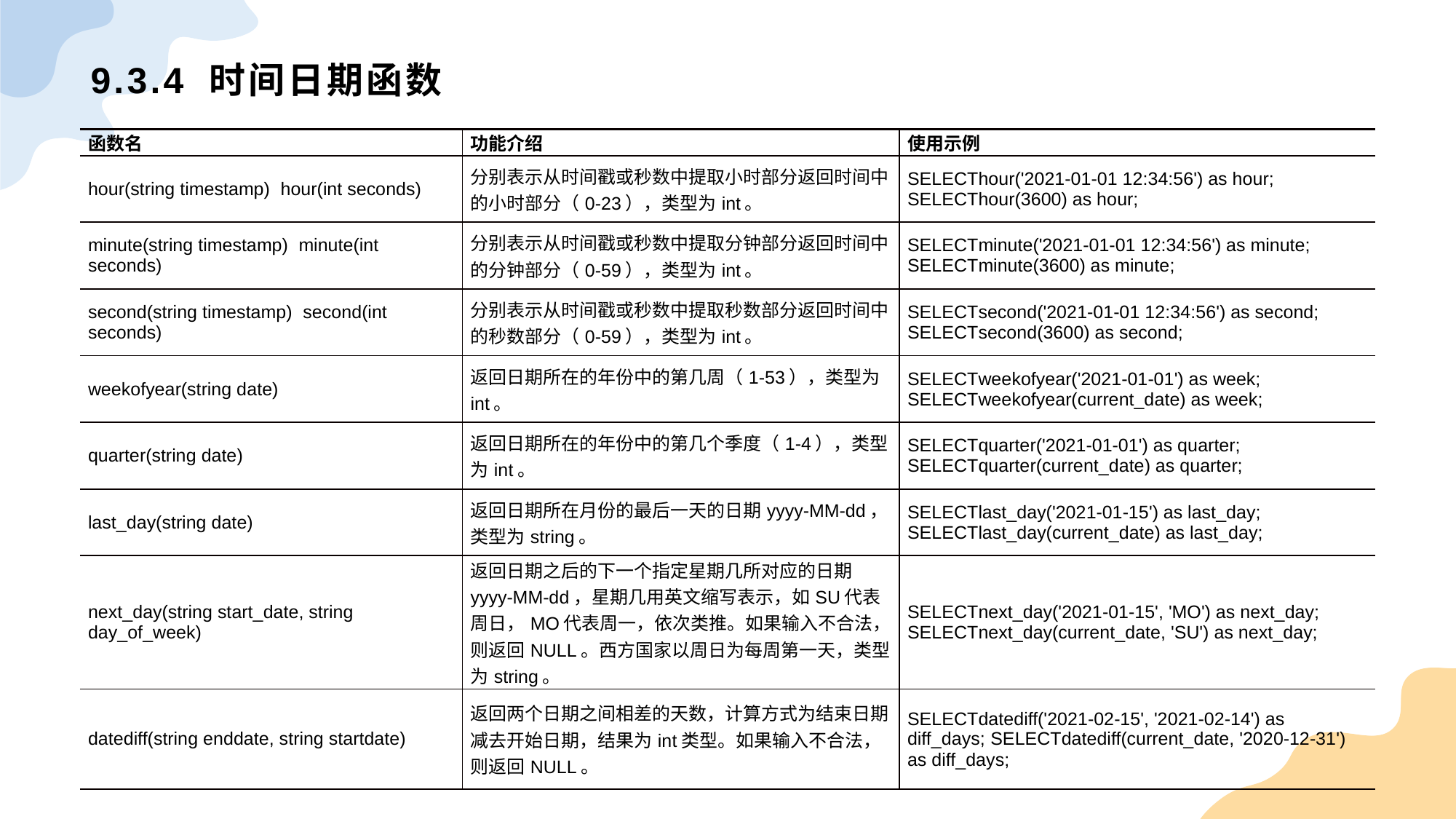

# 9.3.4 时间日期函数
| 函数名 | 功能介绍 | 使用示例 |
| --- | --- | --- |
| hour(string timestamp) hour(int seconds) | 分别表示从时间戳或秒数中提取小时部分返回时间中的小时部分（0-23），类型为int。 | SELECThour('2021-01-01 12:34:56') as hour; SELECThour(3600) as hour; |
| minute(string timestamp) minute(int seconds) | 分别表示从时间戳或秒数中提取分钟部分返回时间中的分钟部分（0-59），类型为int。 | SELECTminute('2021-01-01 12:34:56') as minute; SELECTminute(3600) as minute; |
| second(string timestamp) second(int seconds) | 分别表示从时间戳或秒数中提取秒数部分返回时间中的秒数部分（0-59），类型为int。 | SELECTsecond('2021-01-01 12:34:56') as second; SELECTsecond(3600) as second; |
| weekofyear(string date) | 返回日期所在的年份中的第几周（1-53），类型为int。 | SELECTweekofyear('2021-01-01') as week; SELECTweekofyear(current\_date) as week; |
| quarter(string date) | 返回日期所在的年份中的第几个季度（1-4），类型为int。 | SELECTquarter('2021-01-01') as quarter; SELECTquarter(current\_date) as quarter; |
| last\_day(string date) | 返回日期所在月份的最后一天的日期yyyy-MM-dd，类型为string。 | SELECTlast\_day('2021-01-15') as last\_day; SELECTlast\_day(current\_date) as last\_day; |
| next\_day(string start\_date, string day\_of\_week) | 返回日期之后的下一个指定星期几所对应的日期yyyy-MM-dd，星期几用英文缩写表示，如SU代表周日，MO代表周一，依次类推。如果输入不合法，则返回NULL。西方国家以周日为每周第一天，类型为string。 | SELECTnext\_day('2021-01-15', 'MO') as next\_day; SELECTnext\_day(current\_date, 'SU') as next\_day; |
| datediff(string enddate, string startdate) | 返回两个日期之间相差的天数，计算方式为结束日期减去开始日期，结果为int类型。如果输入不合法，则返回NULL。 | SELECTdatediff('2021-02-15', '2021-02-14') as diff\_days; SELECTdatediff(current\_date, '2020-12-31') as diff\_days; |